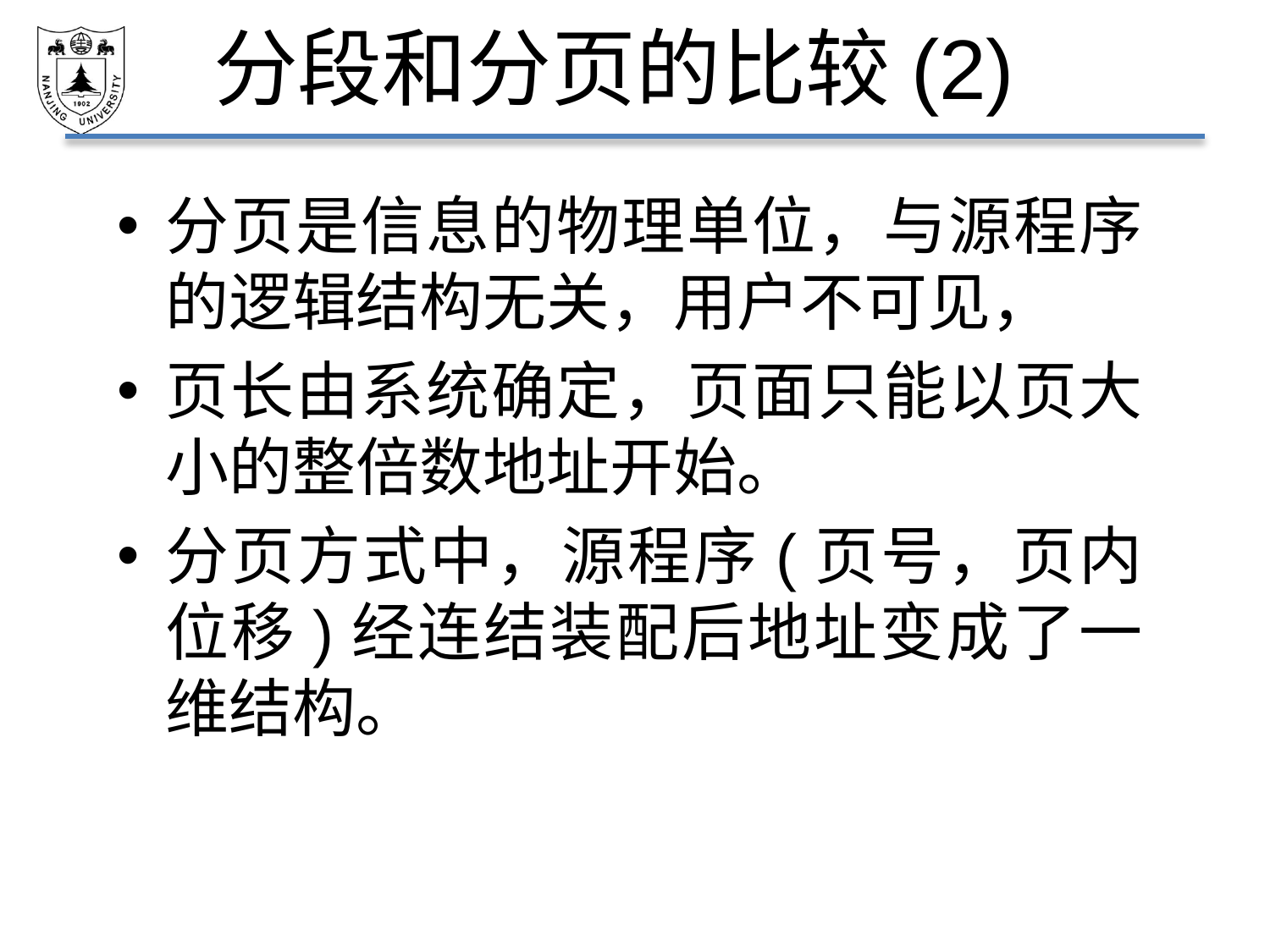

# 分段和分页的比较(2)
分页是信息的物理单位，与源程序的逻辑结构无关，用户不可见，
页长由系统确定，页面只能以页大小的整倍数地址开始。
分页方式中，源程序(页号，页内位移)经连结装配后地址变成了一维结构。